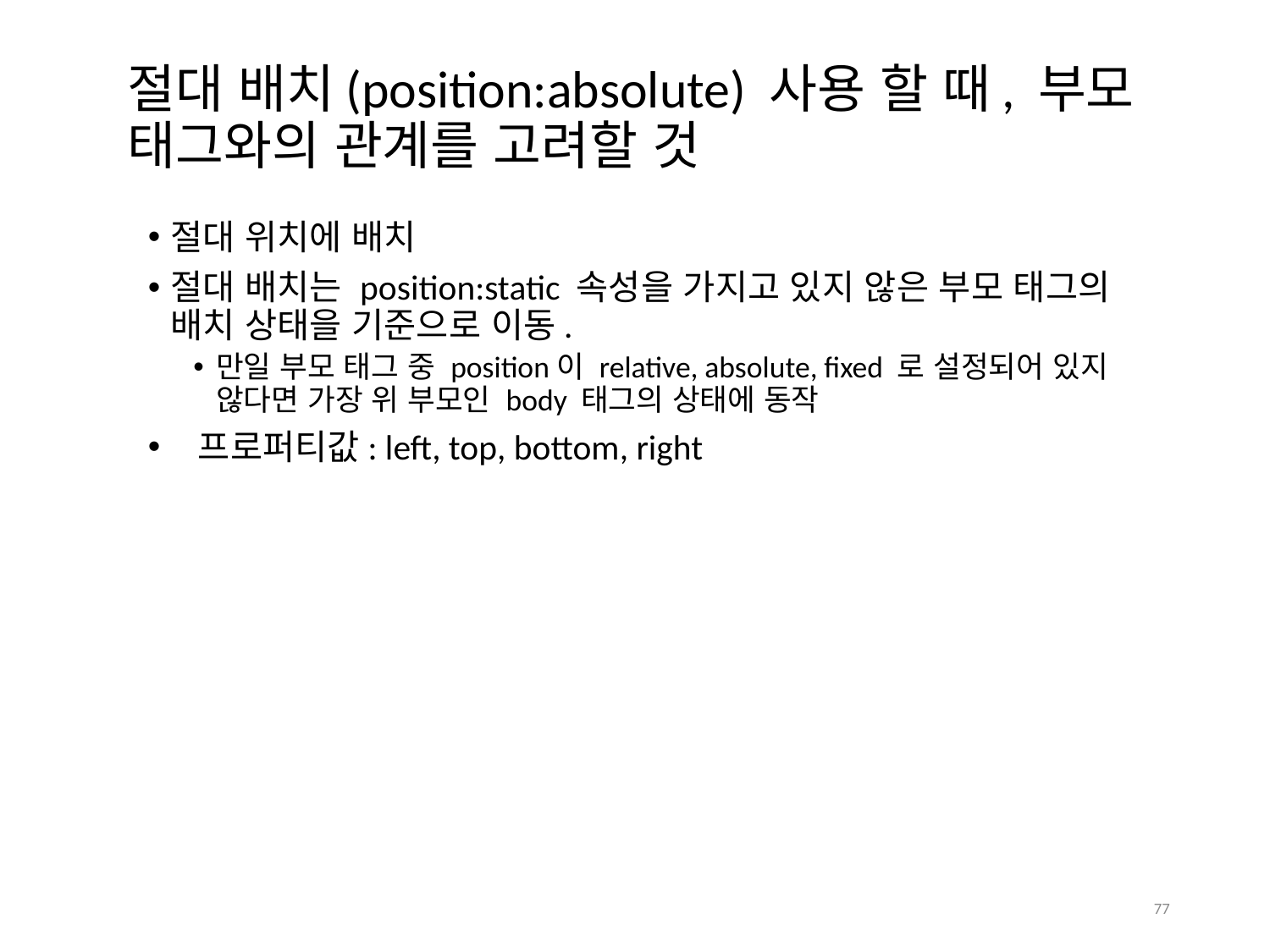

# 절대 배치(position:absolute) 사용 할 때, 부모 태그와의 관계를 고려할 것
절대 위치에 배치
절대 배치는 position:static 속성을 가지고 있지 않은 부모 태그의 배치 상태을 기준으로 이동.
만일 부모 태그 중 position이 relative, absolute, fixed 로 설정되어 있지 않다면 가장 위 부모인 body 태그의 상태에 동작
  프로퍼티값: left, top, bottom, right

77